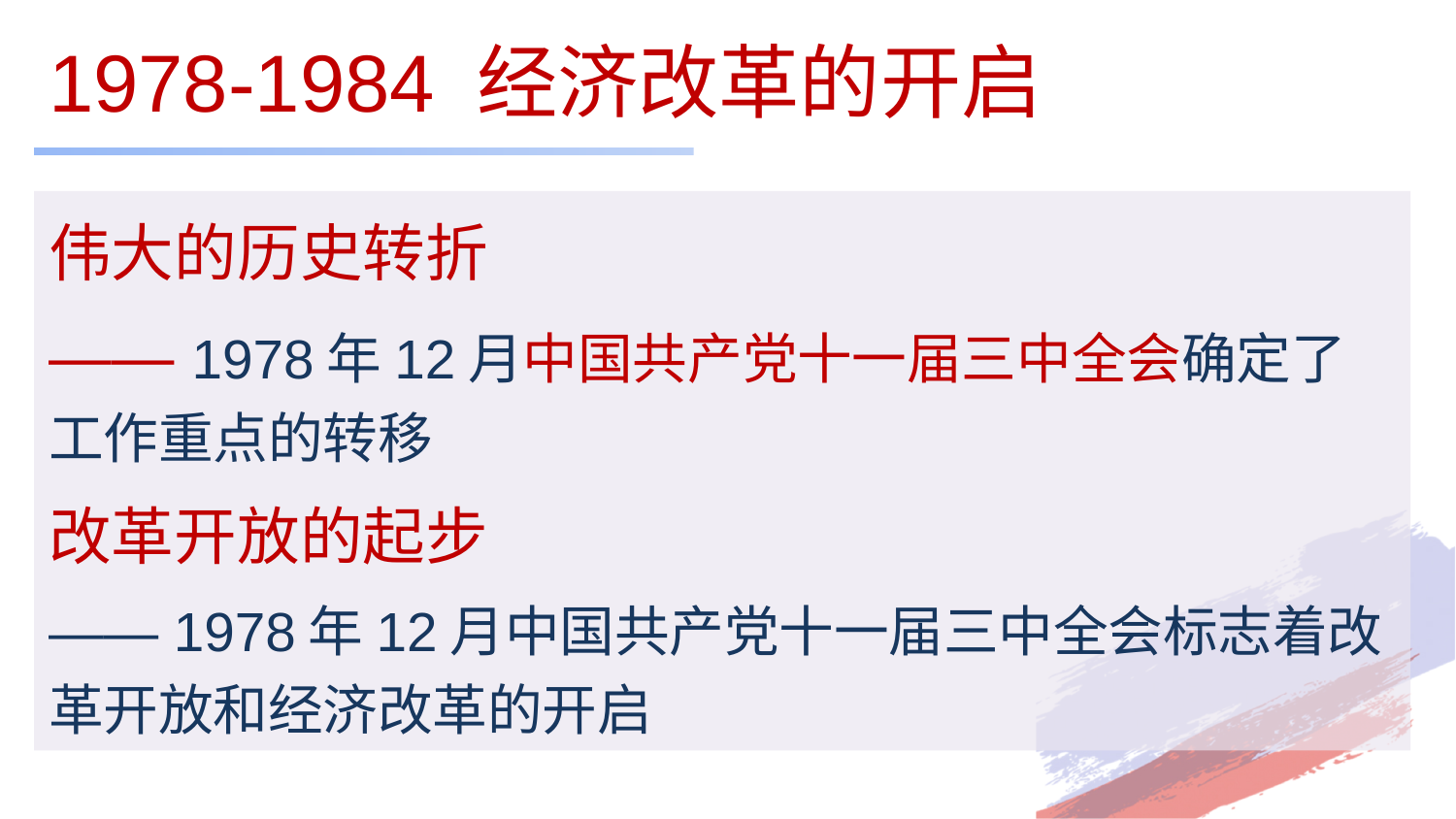

# 1978-1984 经济改革的开启
伟大的历史转折
—— 1978年12月中国共产党十一届三中全会确定了工作重点的转移
改革开放的起步
—— 1978年12月中国共产党十一届三中全会标志着改革开放和经济改革的开启